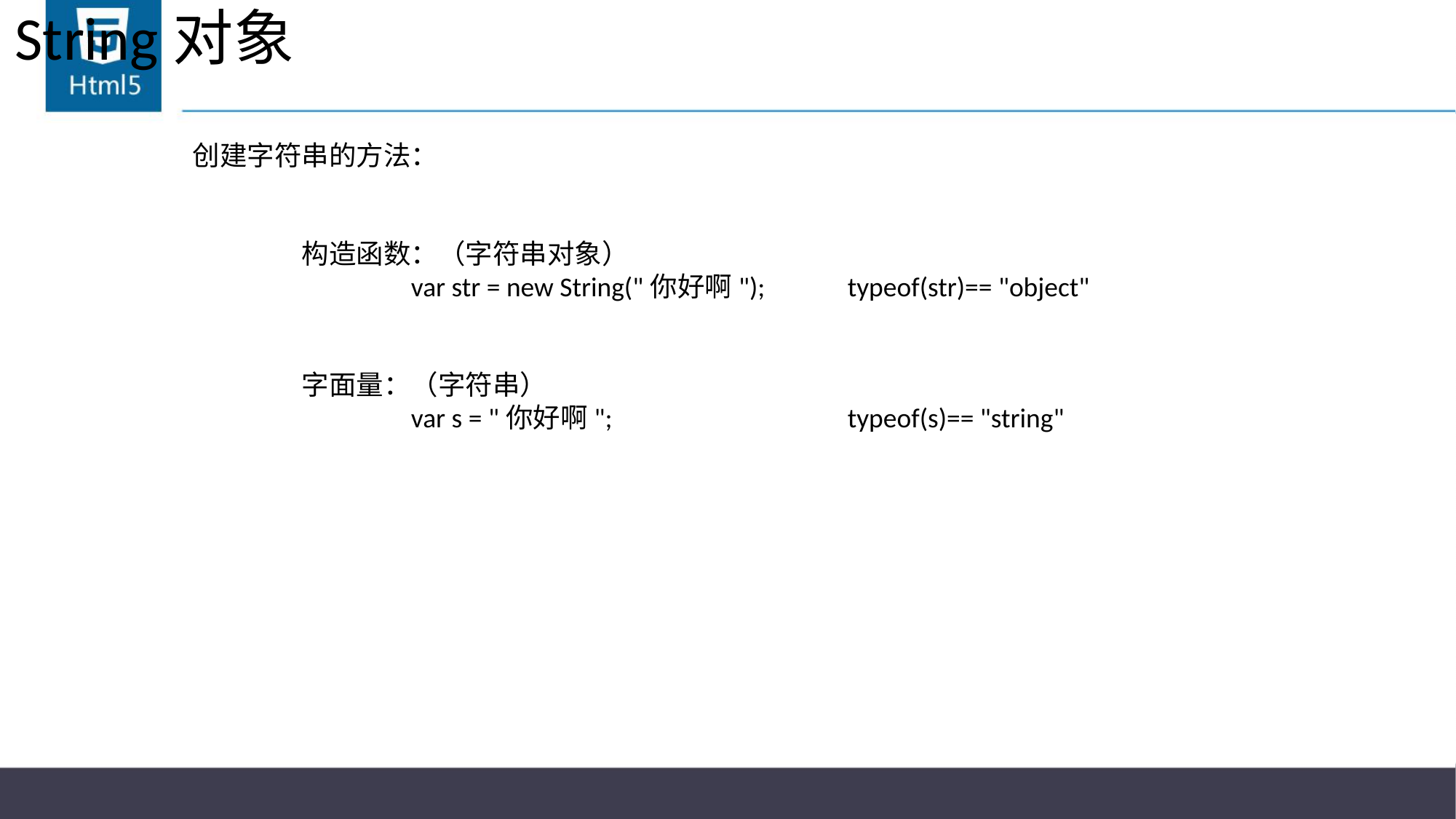

# String对象
创建字符串的方法：

	构造函数：（字符串对象）
		var str = new String("你好啊");	typeof(str)== "object"

	字面量：（字符串）
		var s = "你好啊";			typeof(s)== "string"